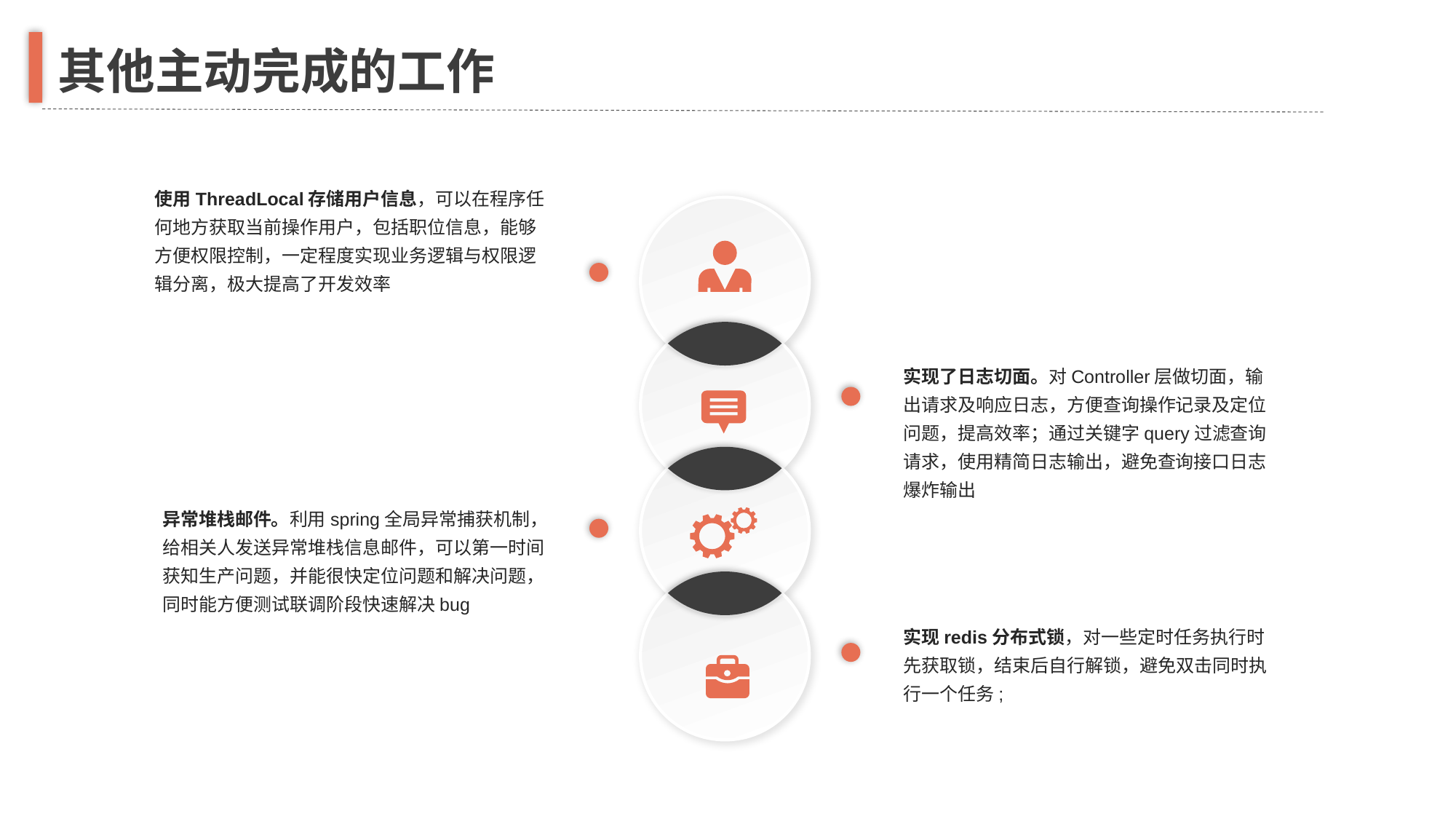

其他主动完成的工作
使用ThreadLocal存储用户信息，可以在程序任何地方获取当前操作用户，包括职位信息，能够方便权限控制，一定程度实现业务逻辑与权限逻辑分离，极大提高了开发效率

实现了日志切面。对Controller层做切面，输出请求及响应日志，方便查询操作记录及定位问题，提高效率；通过关键字query过滤查询请求，使用精简日志输出，避免查询接口日志爆炸输出

异常堆栈邮件。利用spring全局异常捕获机制，给相关人发送异常堆栈信息邮件，可以第一时间获知生产问题，并能很快定位问题和解决问题，同时能方便测试联调阶段快速解决bug

实现redis分布式锁，对一些定时任务执行时先获取锁，结束后自行解锁，避免双击同时执行一个任务;